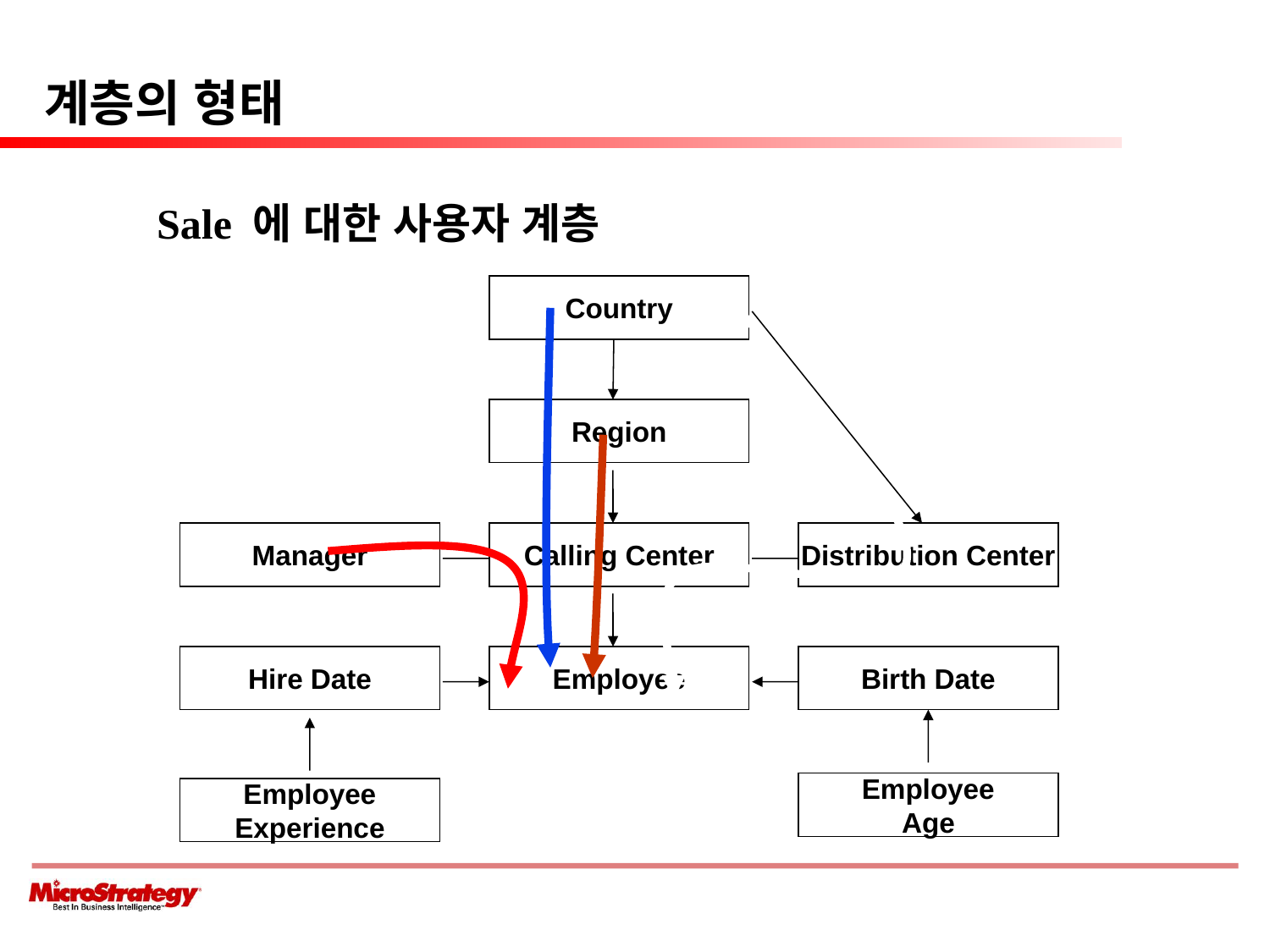

# 계층의 형태
 Sale 에 대한 사용자 계층
Country

Region

Manager
Calling Center
Distribution Center

Hire Date
Employee
Birth Date

Employee
Age
Employee
Experience